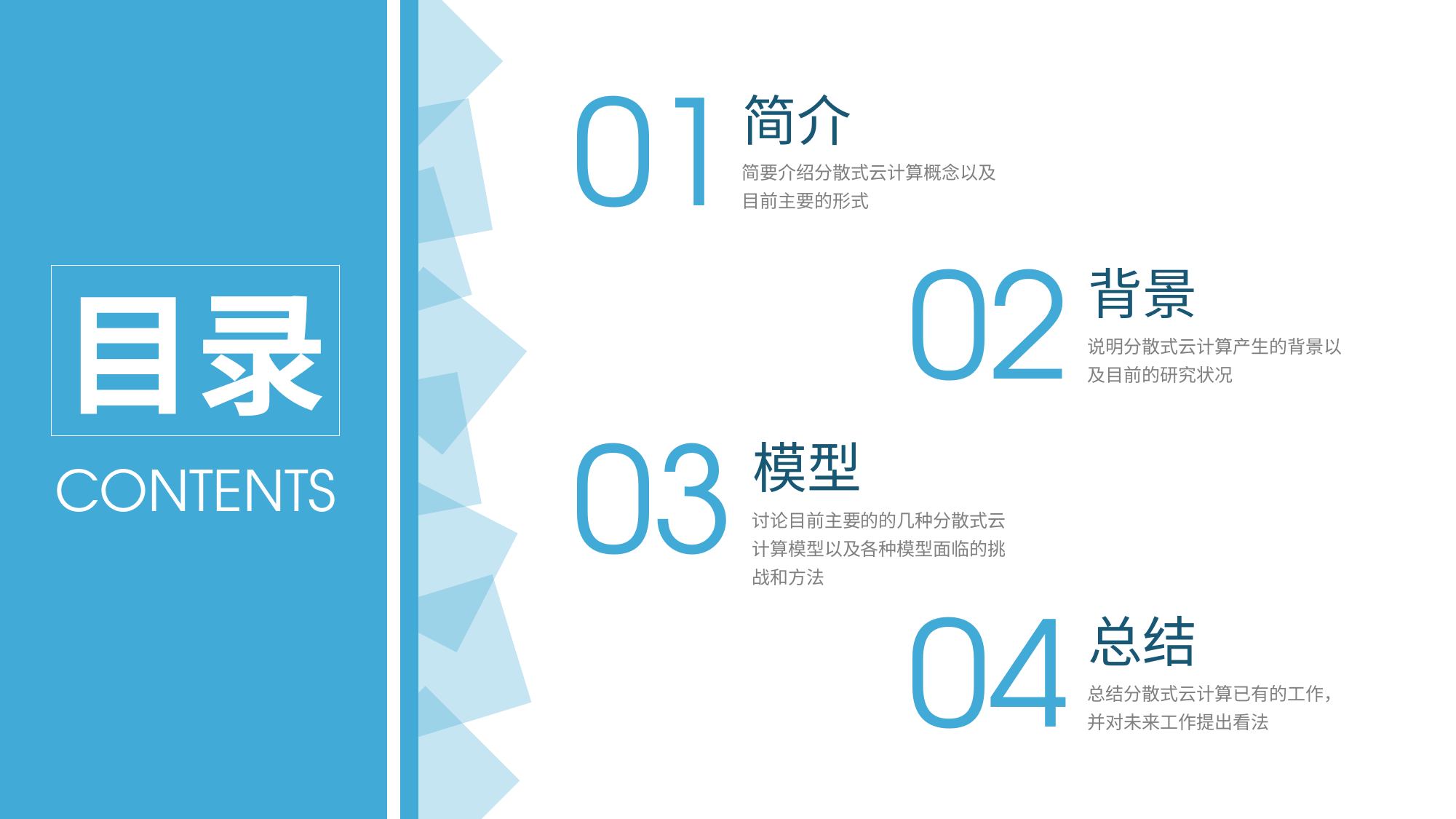

01
简介
简要介绍分散式云计算概念以及目前主要的形式
02
背景
说明分散式云计算产生的背景以及目前的研究状况
目录
03
模型
讨论目前主要的的几种分散式云计算模型以及各种模型面临的挑战和方法
CONTENTS
04
总结
总结分散式云计算已有的工作，并对未来工作提出看法